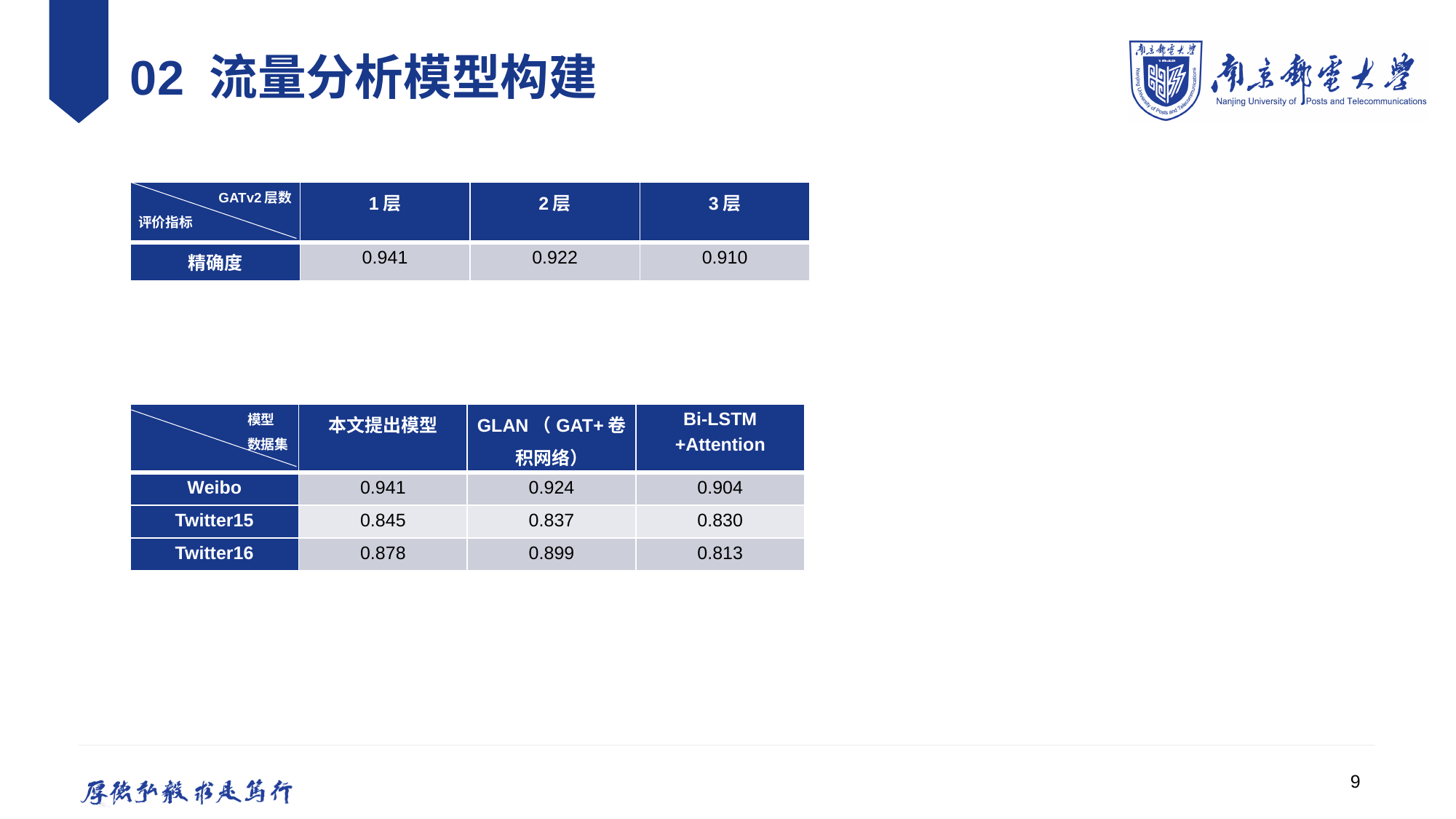

# 02 流量分析模型构建
| GATv2层数 评价指标 | 1层 | 2层 | 3层 |
| --- | --- | --- | --- |
| 精确度 | 0.941 | 0.922 | 0.910 |
| 模型 数据集 | 本文提出模型 | GLAN（GAT+卷积网络） | Bi-LSTM +Attention |
| --- | --- | --- | --- |
| Weibo | 0.941 | 0.924 | 0.904 |
| Twitter15 | 0.845 | 0.837 | 0.830 |
| Twitter16 | 0.878 | 0.899 | 0.813 |
9